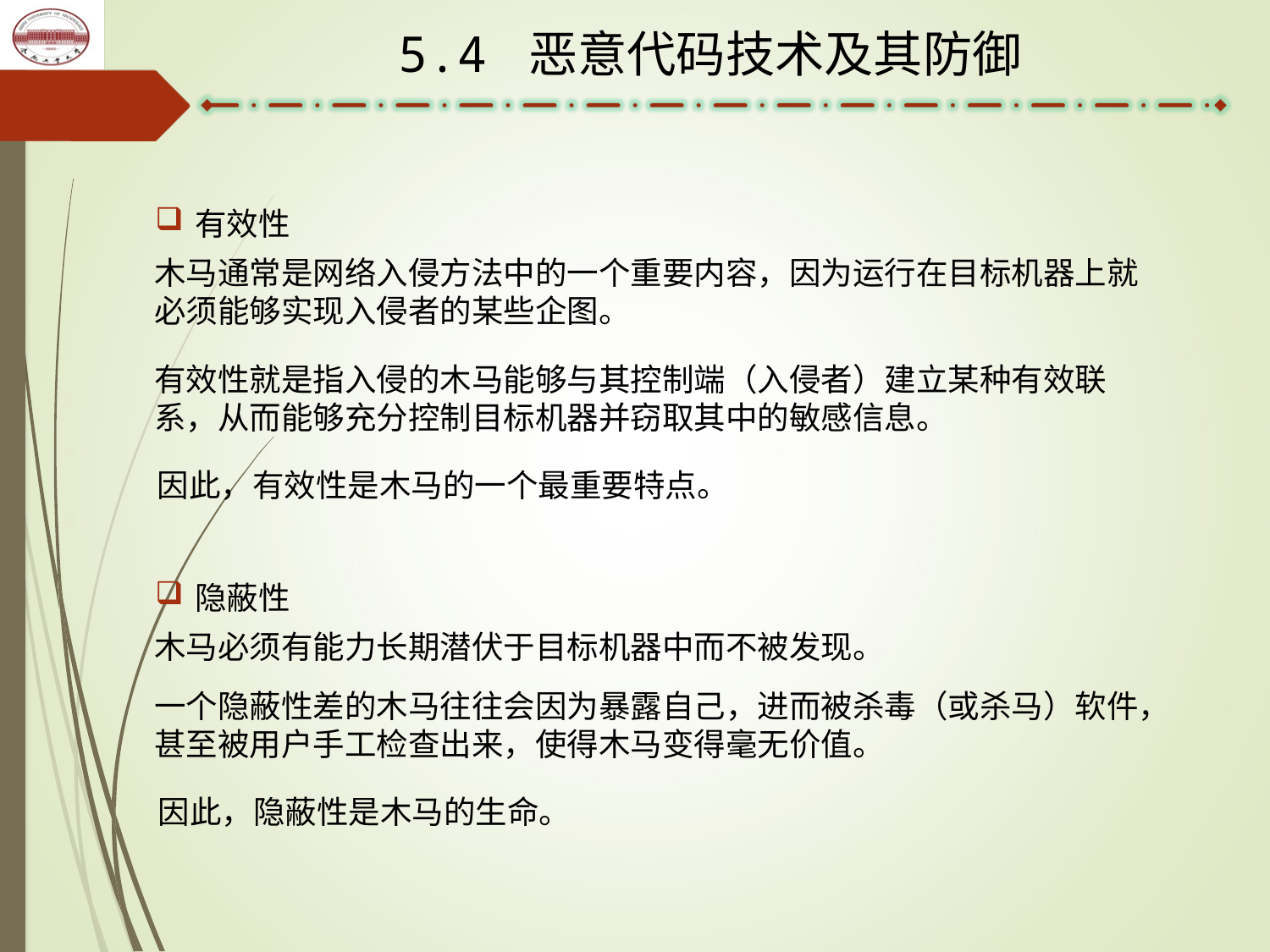

5.4 恶意代码技术及其防御
有效性
木马通常是网络入侵方法中的一个重要内容，因为运行在目标机器上就必须能够实现入侵者的某些企图。
有效性就是指入侵的木马能够与其控制端（入侵者）建立某种有效联系，从而能够充分控制目标机器并窃取其中的敏感信息。
因此，有效性是木马的一个最重要特点。
隐蔽性
木马必须有能力长期潜伏于目标机器中而不被发现。
一个隐蔽性差的木马往往会因为暴露自己，进而被杀毒（或杀马）软件，甚至被用户手工检查出来，使得木马变得毫无价值。
因此，隐蔽性是木马的生命。